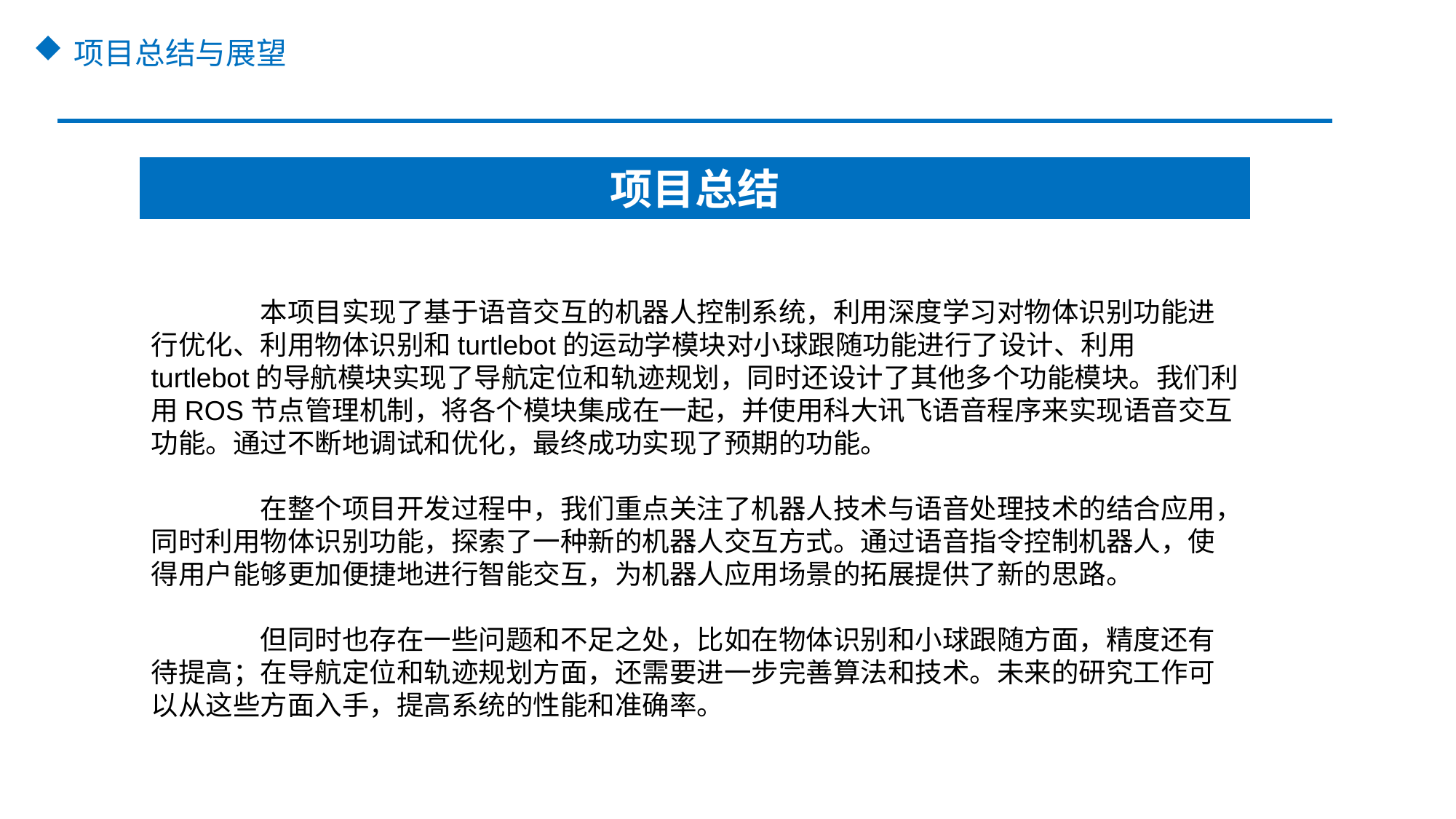

项目总结与展望

项目总结
	本项目实现了基于语音交互的机器人控制系统，利用深度学习对物体识别功能进行优化、利用物体识别和turtlebot的运动学模块对小球跟随功能进行了设计、利用turtlebot的导航模块实现了导航定位和轨迹规划，同时还设计了其他多个功能模块。我们利用ROS节点管理机制，将各个模块集成在一起，并使用科大讯飞语音程序来实现语音交互功能。通过不断地调试和优化，最终成功实现了预期的功能。

	在整个项目开发过程中，我们重点关注了机器人技术与语音处理技术的结合应用，同时利用物体识别功能，探索了一种新的机器人交互方式。通过语音指令控制机器人，使得用户能够更加便捷地进行智能交互，为机器人应用场景的拓展提供了新的思路。

	但同时也存在一些问题和不足之处，比如在物体识别和小球跟随方面，精度还有待提高；在导航定位和轨迹规划方面，还需要进一步完善算法和技术。未来的研究工作可以从这些方面入手，提高系统的性能和准确率。